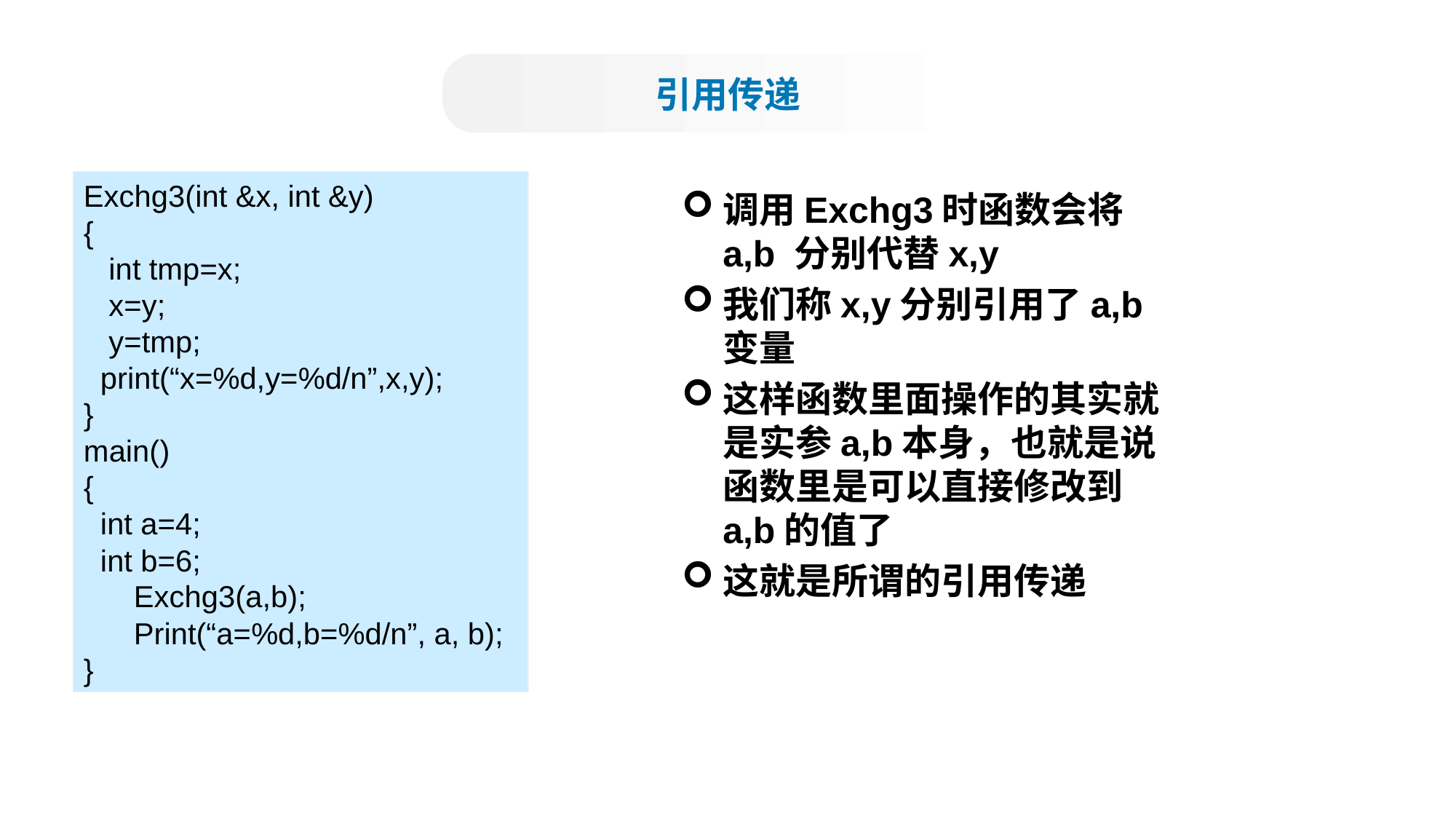

引用传递
Exchg3(int &x, int &y)
{
   int tmp=x;
   x=y;
   y=tmp;
  print(“x=%d,y=%d/n”,x,y);
}
main()
{
  int a=4;
  int b=6;
      Exchg3(a,b);
      Print(“a=%d,b=%d/n”, a, b);
}
调用Exchg3时函数会将a,b 分别代替x,y
我们称x,y分别引用了a,b变量
这样函数里面操作的其实就是实参a,b本身，也就是说函数里是可以直接修改到a,b的值了
这就是所谓的引用传递